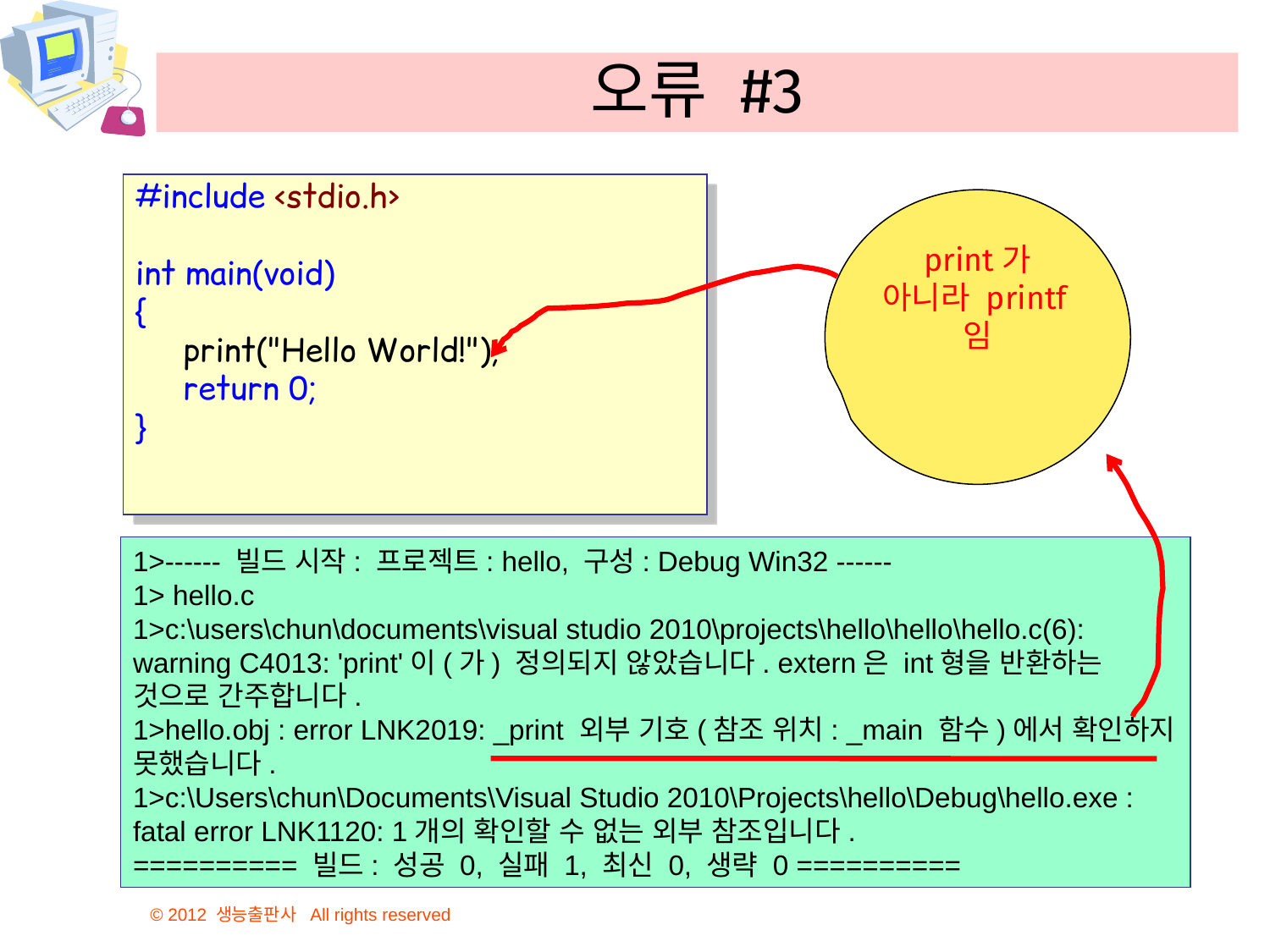

# 오류 #3
#include <stdio.h>

int main(void)
{
	print("Hello World!");
	return 0;
}
print가 아니라 printf임

1>------ 빌드 시작: 프로젝트: hello, 구성: Debug Win32 ------
1> hello.c
1>c:\users\chun\documents\visual studio 2010\projects\hello\hello\hello.c(6): warning C4013: 'print'이(가) 정의되지 않았습니다. extern은 int형을 반환하는 것으로 간주합니다.
1>hello.obj : error LNK2019: _print 외부 기호(참조 위치: _main 함수)에서 확인하지 못했습니다.
1>c:\Users\chun\Documents\Visual Studio 2010\Projects\hello\Debug\hello.exe : fatal error LNK1120: 1개의 확인할 수 없는 외부 참조입니다.
========== 빌드: 성공 0, 실패 1, 최신 0, 생략 0 ==========